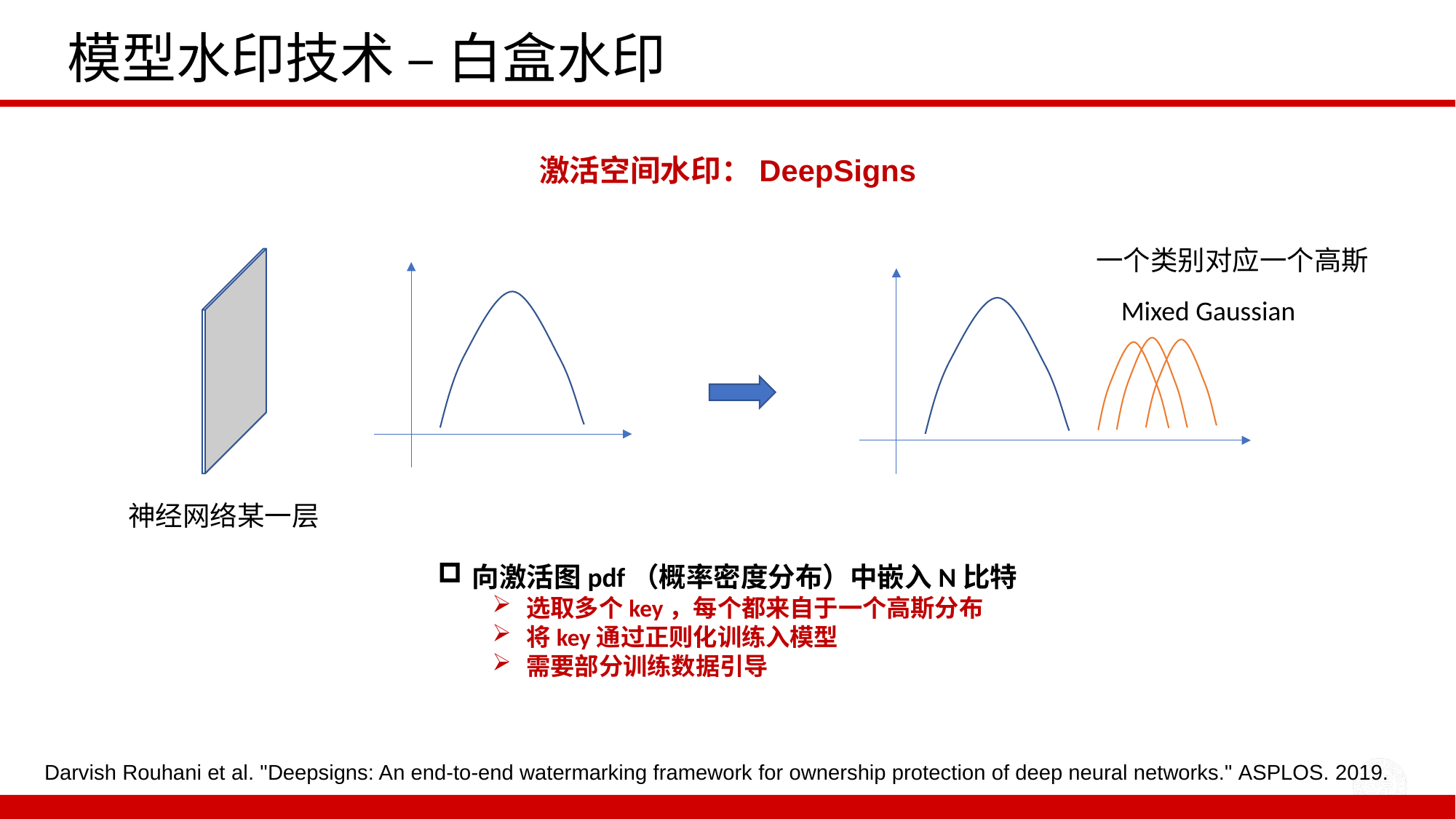

# 模型水印技术 – 白盒水印
激活空间水印：DeepSigns
一个类别对应一个高斯

Mixed Gaussian

神经网络某一层
向激活图pdf（概率密度分布）中嵌入N比特
选取多个key，每个都来自于一个高斯分布
将key通过正则化训练入模型
需要部分训练数据引导
Darvish Rouhani et al. "Deepsigns: An end-to-end watermarking framework for ownership protection of deep neural networks." ASPLOS. 2019.